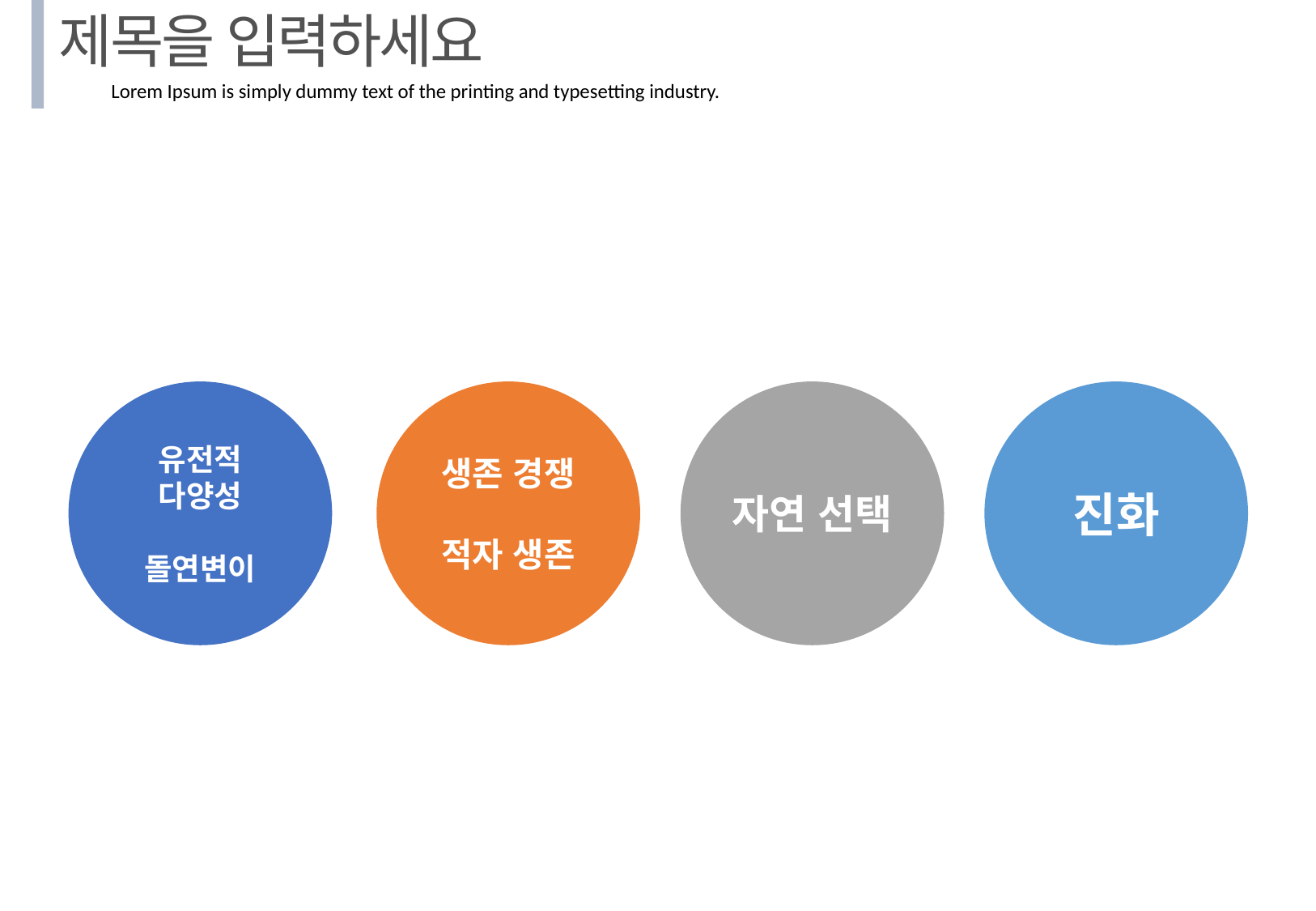

제목을 입력하세요
Lorem Ipsum is simply dummy text of the printing and typesetting industry.
유전적 다양성

돌연변이
생존 경쟁

적자 생존
자연 선택
진화